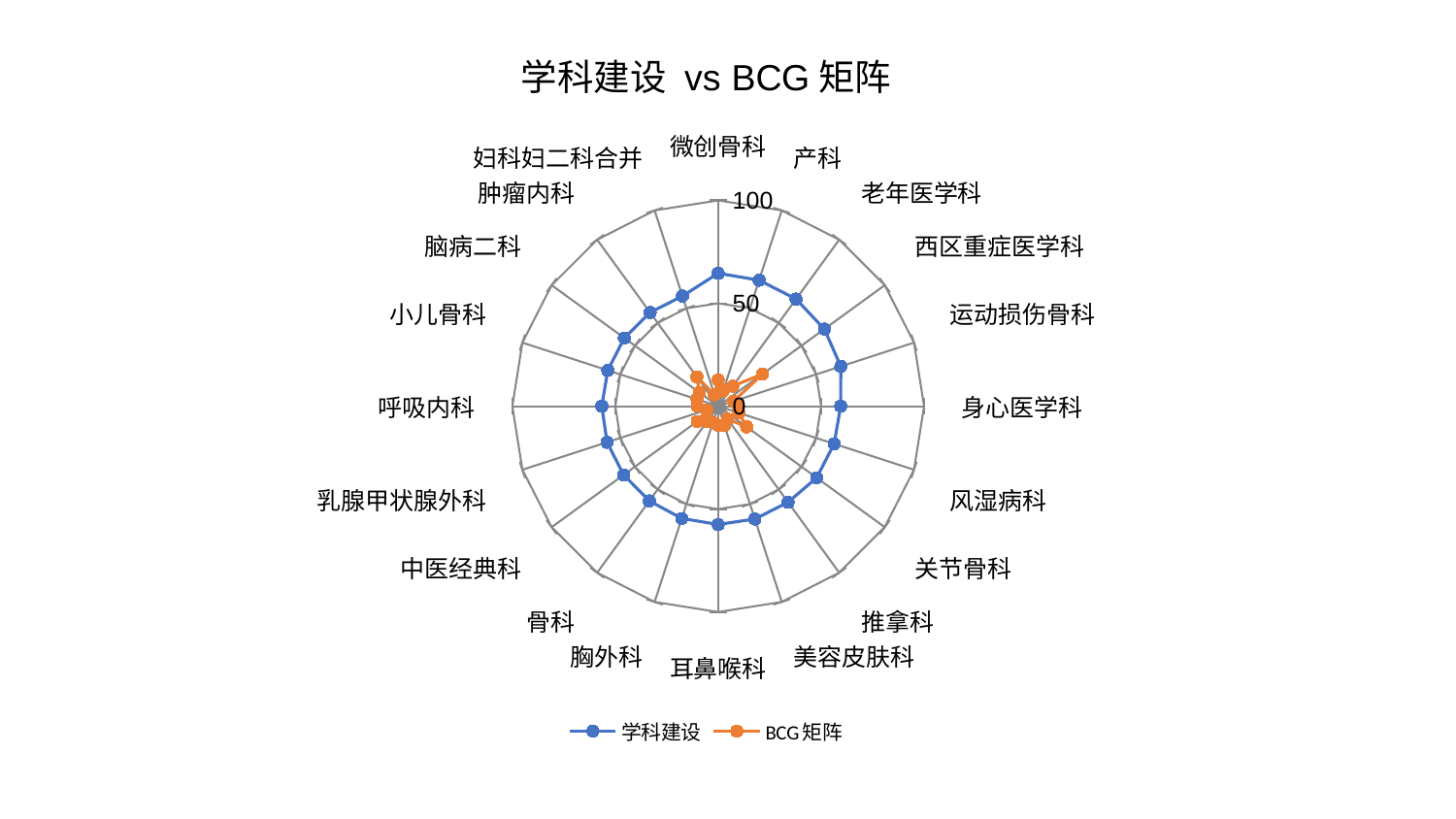

### Chart: 学科建设 vs BCG矩阵

| Category | 学科建设 | BCG矩阵 |
|---|---|---|
| 微创骨科 | 64.58972013383782 | 12.732791772193693 |
| 产科 | 64.36729485283915 | 7.708337432564839 |
| 老年医学科 | 64.35375072688959 | 12.075522730688483 |
| 西区重症医学科 | 63.73971316932489 | 26.61449357850511 |
| 运动损伤骨科 | 62.61911533033436 | 7.902986345392542 |
| 身心医学科 | 59.514772385631666 | 9.558150636313082 |
| 风湿病科 | 59.2031793751994 | 10.554886489130029 |
| 关节骨科 | 59.13343771350751 | 17.12059571239579 |
| 推拿科 | 57.71848877465437 | 7.681351255404609 |
| 美容皮肤科 | 57.643113973052074 | 9.889404584036052 |
| 耳鼻喉科 | 57.48655939740451 | 9.355810941011843 |
| 胸外科 | 57.35979810622127 | 8.255463621212543 |
| 骨科 | 56.90973600292207 | 9.15911200361626 |
| 中医经典科 | 56.81037503554383 | 12.629067421584137 |
| 乳腺甲状腺外科 | 56.78144496781818 | 5.778973537759233 |
| 呼吸内科 | 56.54286184378418 | 10.214639943505071 |
| 小儿骨科 | 56.40399725853991 | 10.818455302998933 |
| 脑病二科 | 56.374587712954956 | 11.31954169731042 |
| 肿瘤内科 | 56.28815719736043 | 17.682074187757188 |
| 妇科妇二科合并 | 56.253342317492134 | 5.847172042816159 |
20